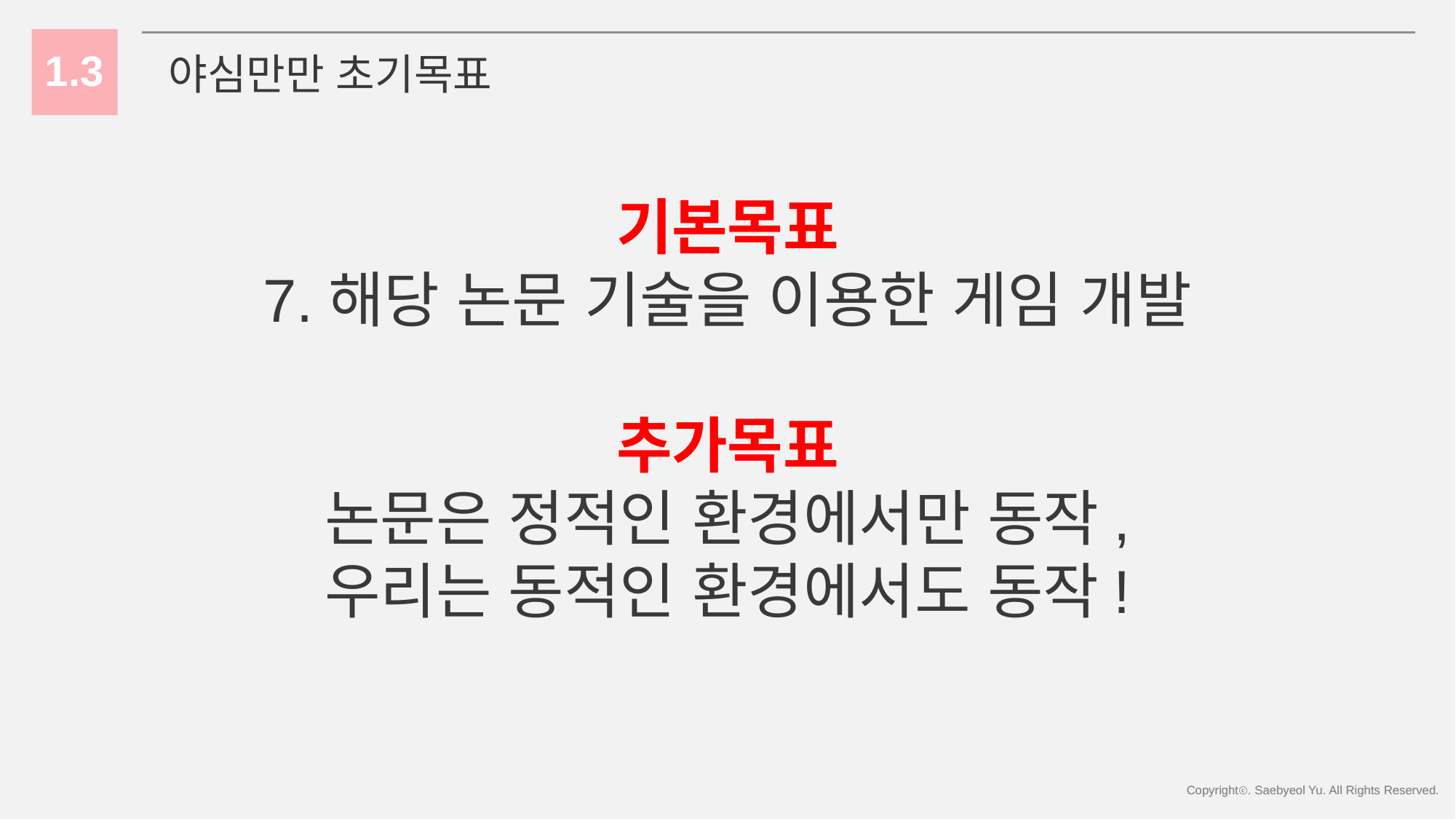

1.3
야심만만 초기목표

기본목표
7.해당 논문 기술을 이용한 게임 개발

추가목표
논문은 정적인 환경에서만 동작,
우리는 동적인 환경에서도 동작!
Copyrightⓒ. Saebyeol Yu. All Rights Reserved.